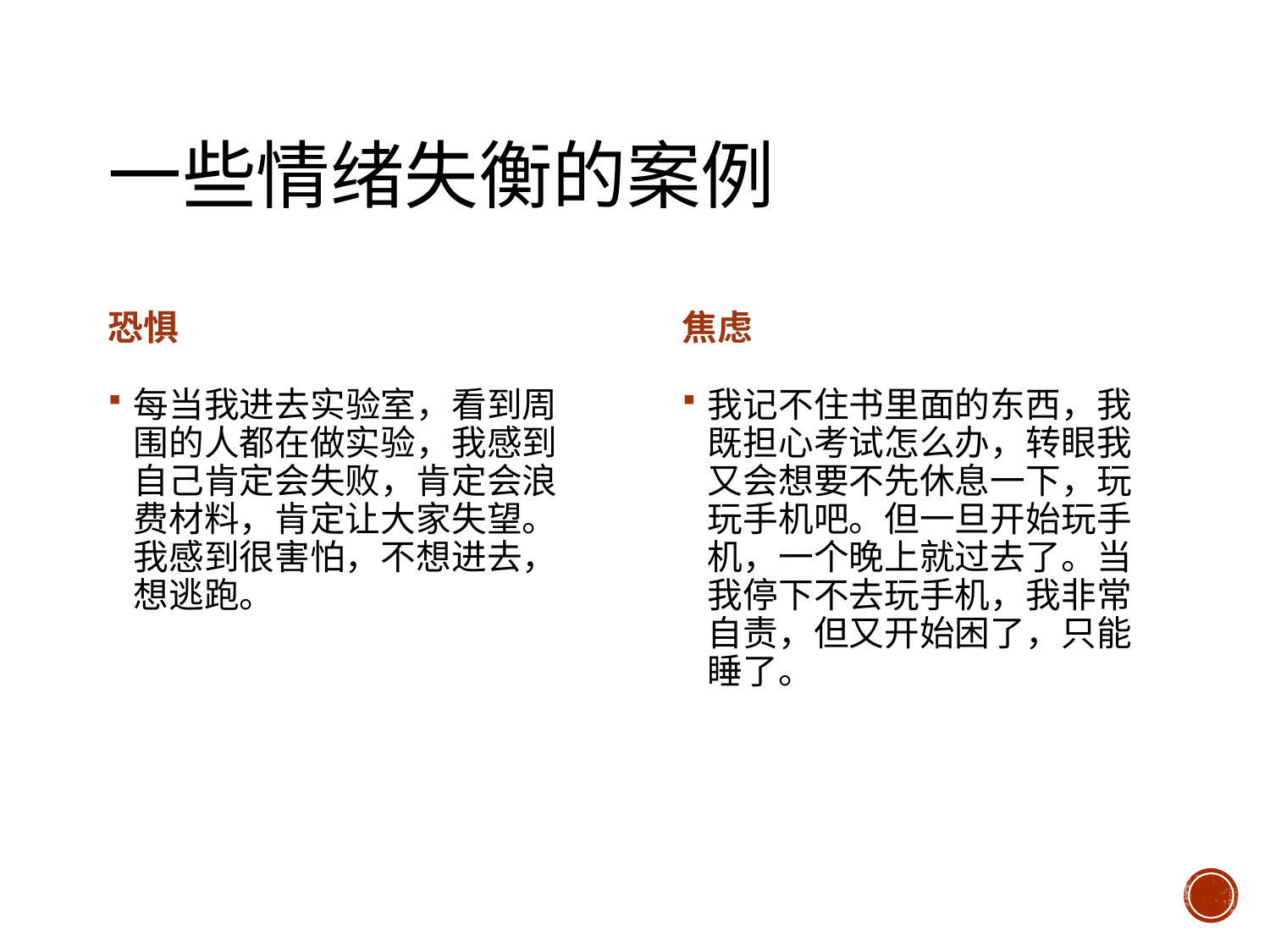

# 一些情绪失衡的案例
恐惧
焦虑
每当我进去实验室，看到周围的人都在做实验，我感到自己肯定会失败，肯定会浪费材料，肯定让大家失望。我感到很害怕，不想进去，想逃跑。
我记不住书里面的东西，我既担心考试怎么办，转眼我又会想要不先休息一下，玩玩手机吧。但一旦开始玩手机，一个晚上就过去了。当我停下不去玩手机，我非常自责，但又开始困了，只能睡了。